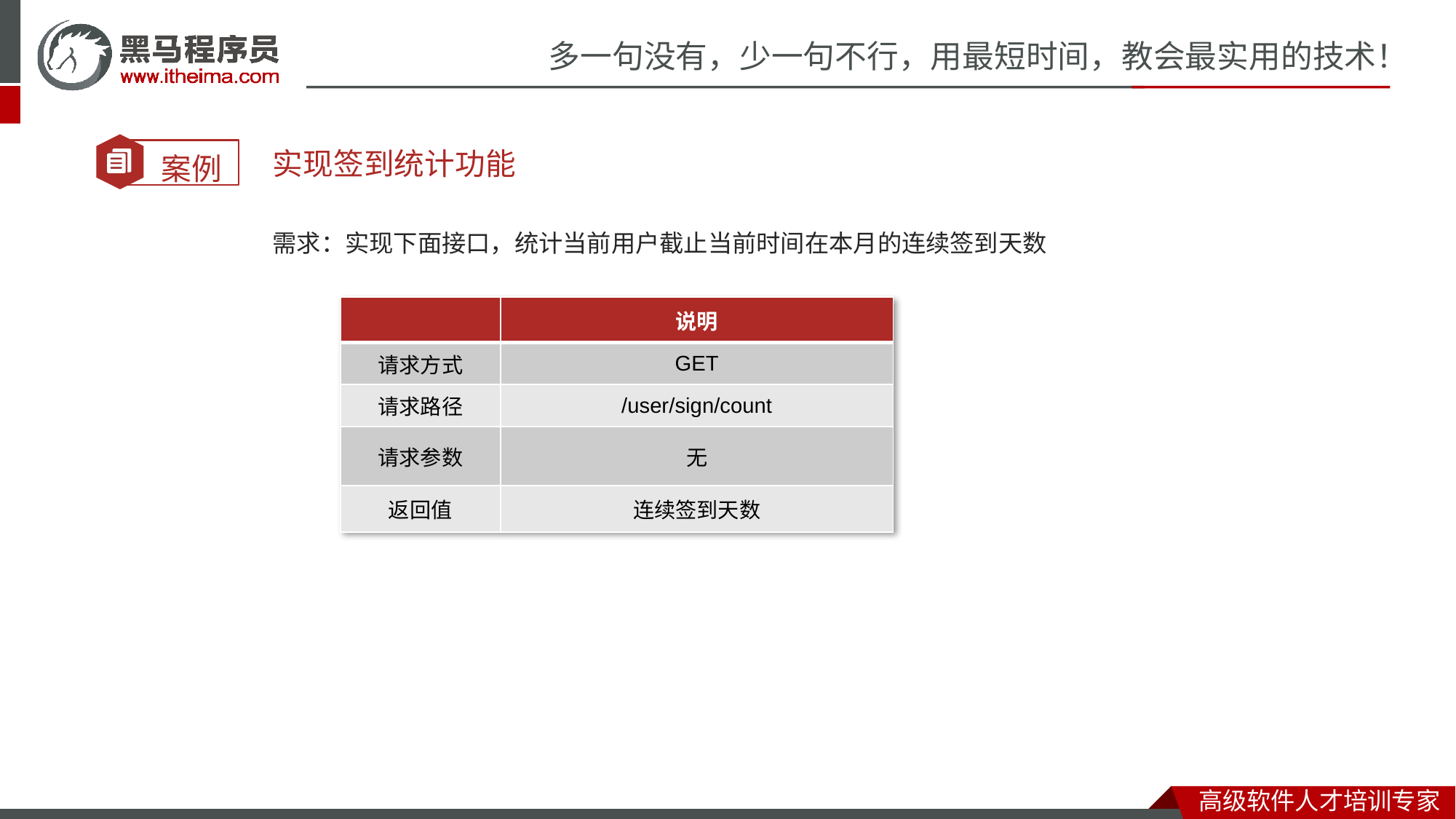

实现签到统计功能
需求：实现下面接口，统计当前用户截止当前时间在本月的连续签到天数
|  | 说明 |
| --- | --- |
| 请求方式 | GET |
| 请求路径 | /user/sign/count |
| 请求参数 | 无 |
| 返回值 | 连续签到天数 |